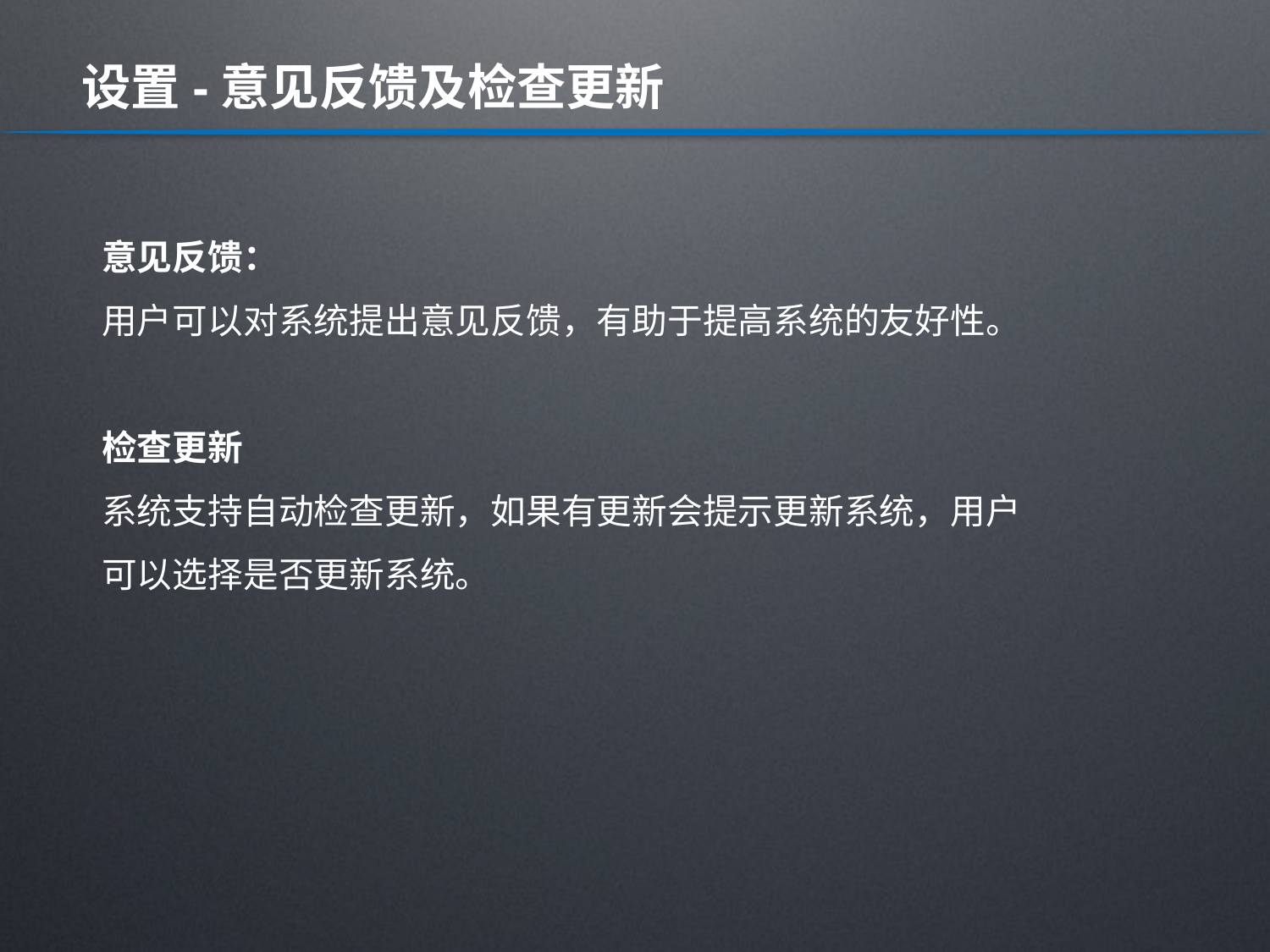

设置-意见反馈及检查更新

意见反馈：
用户可以对系统提出意见反馈，有助于提高系统的友好性。

检查更新
系统支持自动检查更新，如果有更新会提示更新系统，用户可以选择是否更新系统。